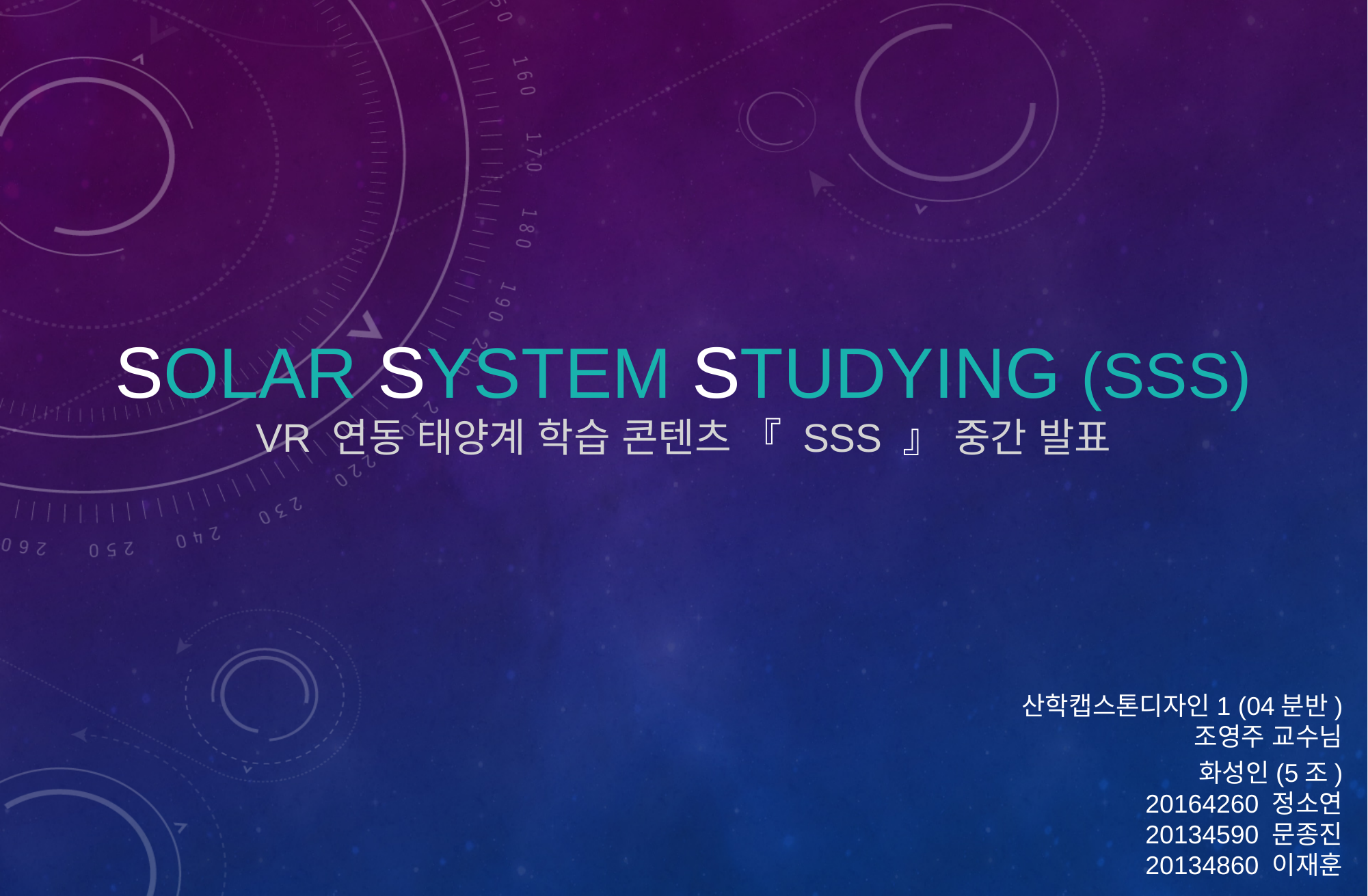

# Solar System studying (SSS) VR 연동 태양계 학습 콘텐츠 『 SSS 』 중간 발표
산학캡스톤디자인1 (04분반)
조영주 교수님

화성인(5조)
20164260 정소연
20134590 문종진
20134860 이재훈